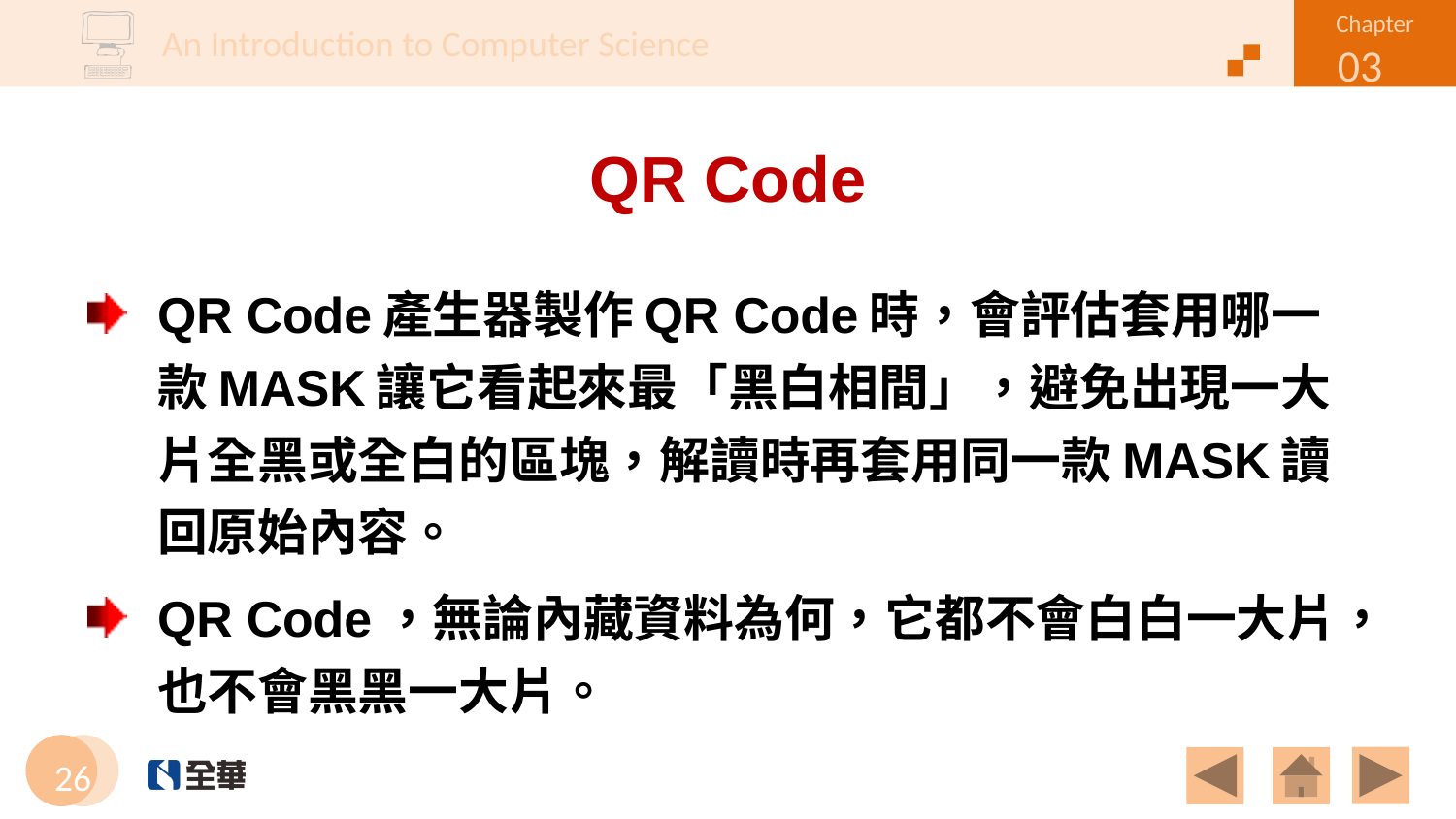

# QR Code
QR Code產生器製作QR Code時，會評估套用哪一款MASK讓它看起來最「黑白相間」，避免出現一大片全黑或全白的區塊，解讀時再套用同一款MASK讀回原始內容。
QR Code，無論內藏資料為何，它都不會白白一大片，也不會黑黑一大片。